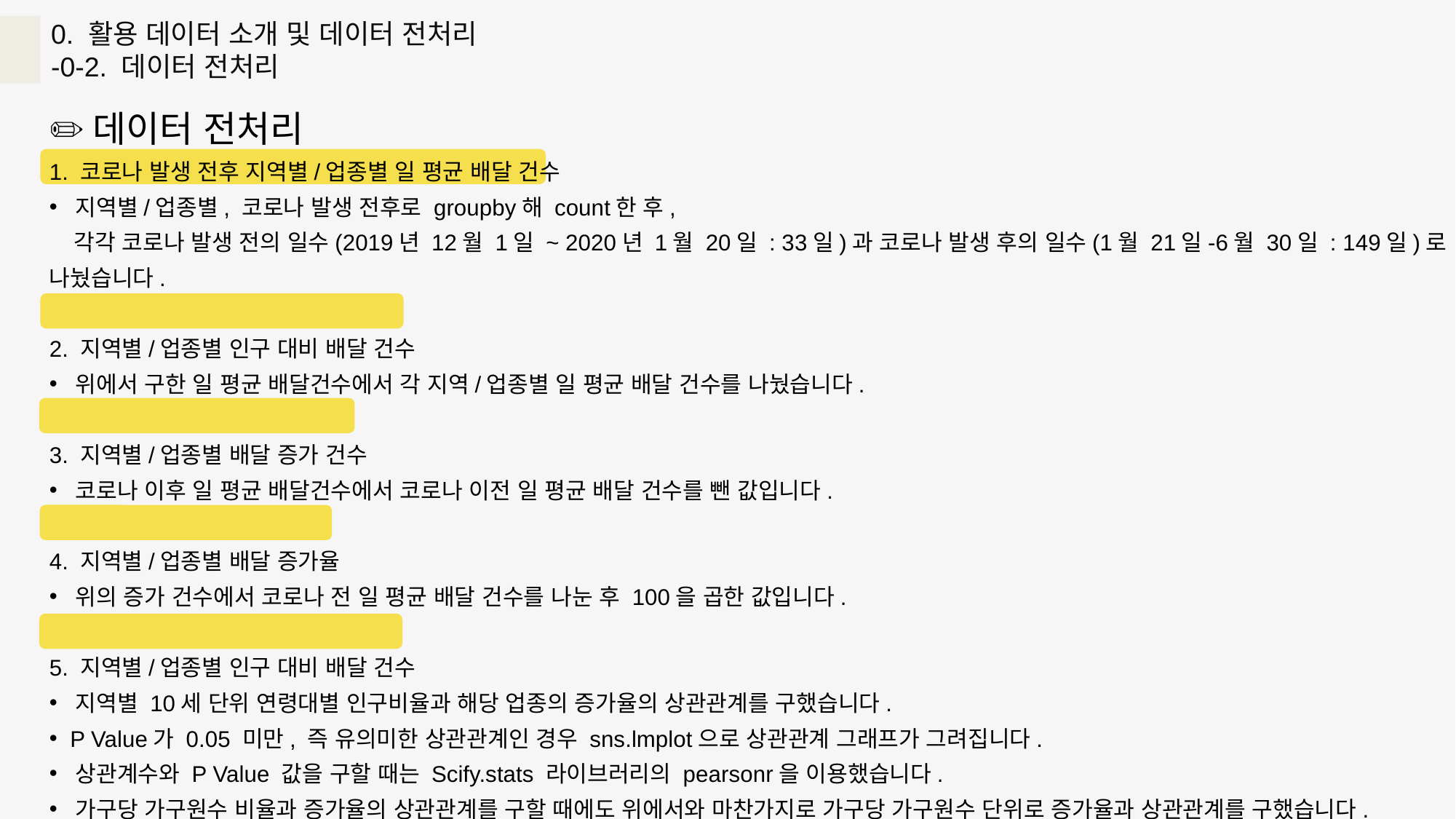

0. 활용 데이터 소개 및 데이터 전처리
-0-2. 데이터 전처리

✏데이터 전처리
1. 코로나 발생 전후 지역별/업종별 일 평균 배달 건수
  지역별/업종별, 코로나 발생 전후로 groupby해 count한 후,
   각각 코로나 발생 전의 일수(2019년 12월 1일 ~ 2020년 1월 20일 : 33일)과 코로나 발생 후의 일수(1월 21일-6월 30일 : 149일)로 나눴습니다.

2. 지역별/업종별 인구 대비 배달 건수
  위에서 구한 일 평균 배달건수에서 각 지역/업종별 일 평균 배달 건수를 나눴습니다.

3. 지역별/업종별 배달 증가 건수
  코로나 이후 일 평균 배달건수에서 코로나 이전 일 평균 배달 건수를 뺀 값입니다.

4. 지역별/업종별 배달 증가율
  위의 증가 건수에서 코로나 전 일 평균 배달 건수를 나눈 후 100을 곱한 값입니다.

5. 지역별/업종별 인구 대비 배달 건수
  지역별 10세 단위 연령대별 인구비율과 해당 업종의 증가율의 상관관계를 구했습니다.
  P Value가 0.05 미만, 즉 유의미한 상관관계인 경우 sns.lmplot으로 상관관계 그래프가 그려집니다.
  상관계수와 P Value 값을 구할 때는 Scify.stats 라이브러리의 pearsonr을 이용했습니다.
  가구당 가구원수 비율과 증가율의 상관관계를 구할 때에도 위에서와 마찬가지로 가구당 가구원수 단위로 증가율과 상관관계를 구했습니다.